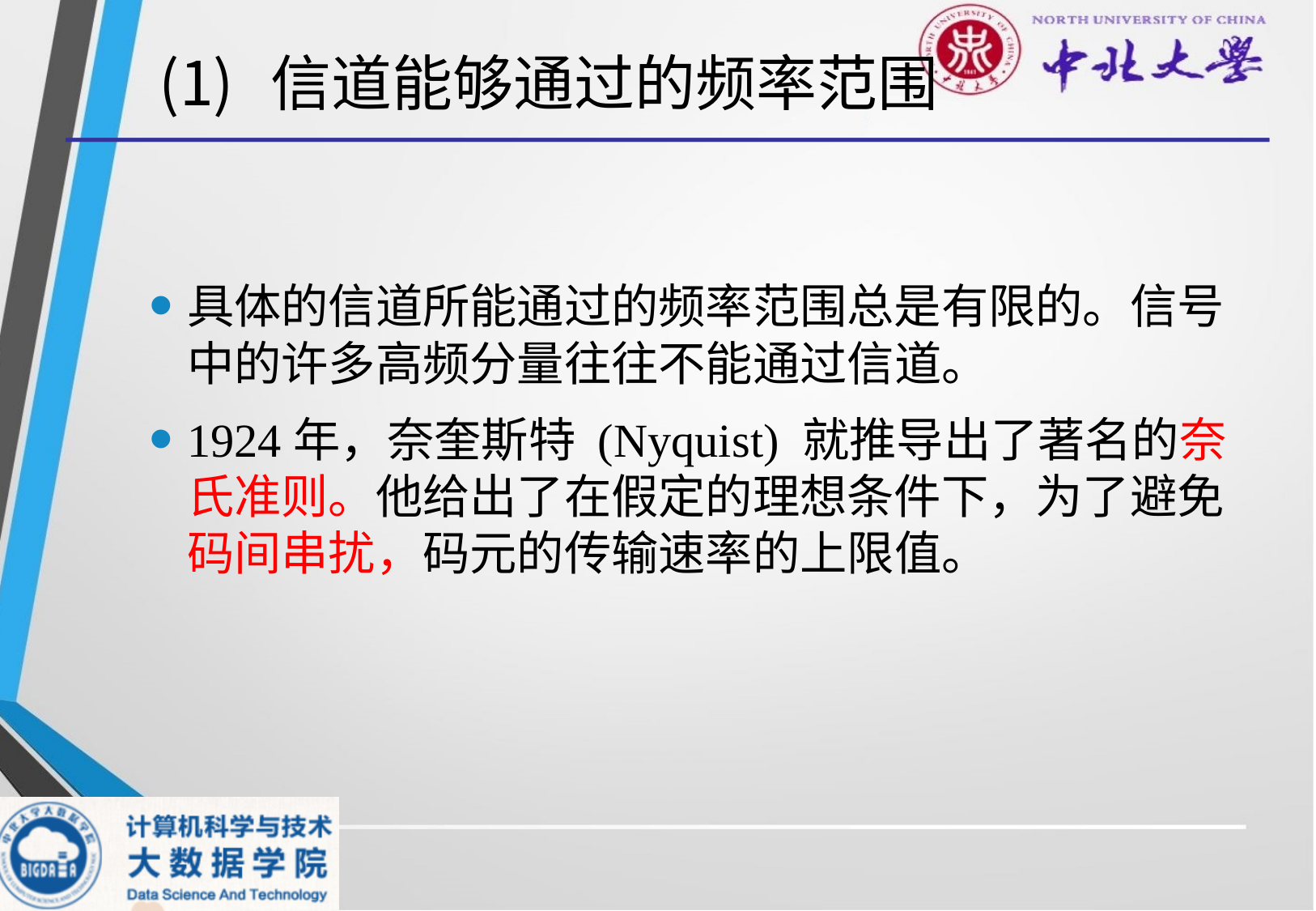

# 信道能够通过的频率范围
具体的信道所能通过的频率范围总是有限的。信号中的许多高频分量往往不能通过信道。
1924年，奈奎斯特 (Nyquist) 就推导出了著名的奈氏准则。他给出了在假定的理想条件下，为了避免码间串扰，码元的传输速率的上限值。
36